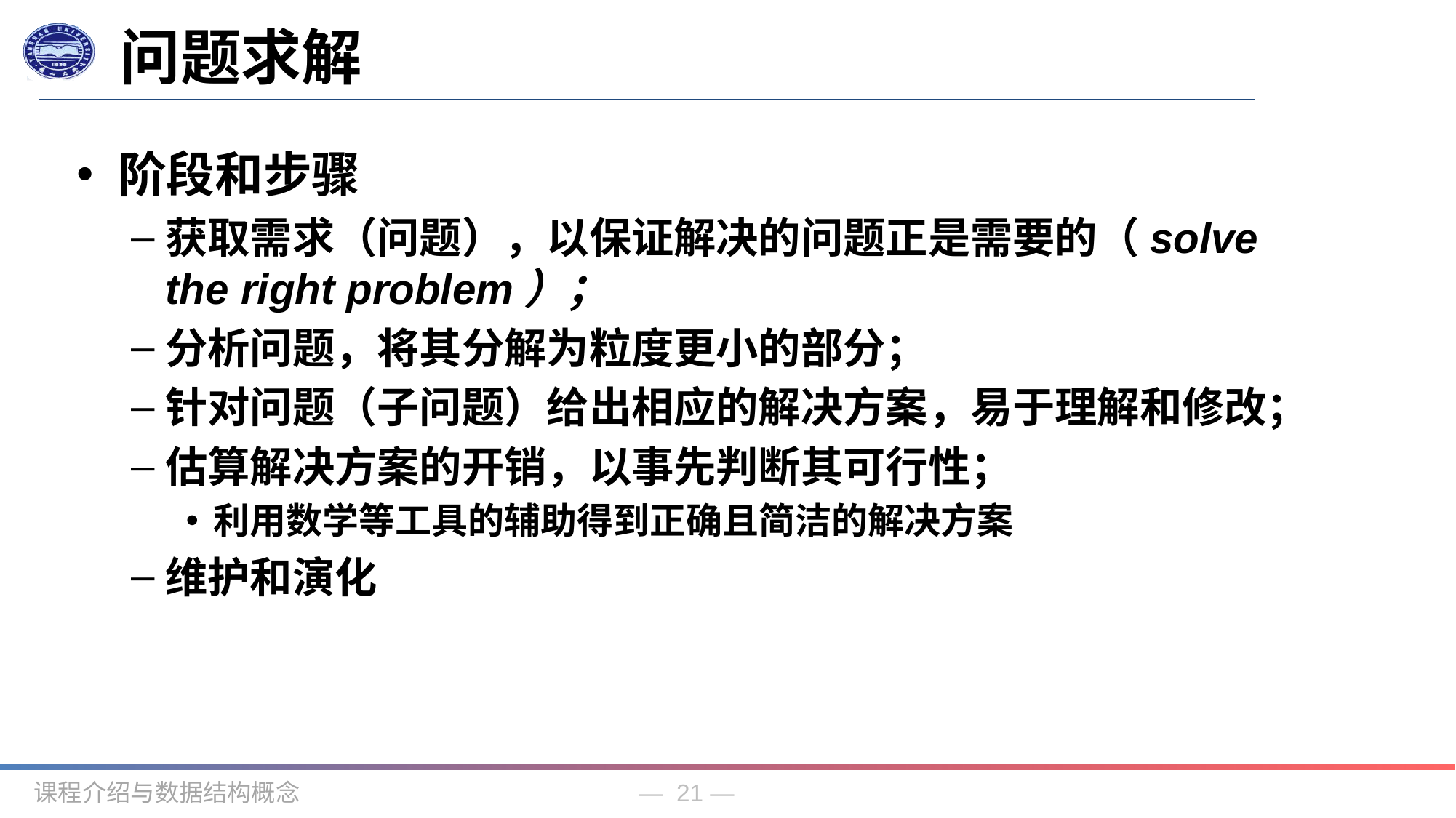

问题求解
阶段和步骤
获取需求（问题），以保证解决的问题正是需要的（solve the right problem）；
分析问题，将其分解为粒度更小的部分；
针对问题（子问题）给出相应的解决方案，易于理解和修改；
估算解决方案的开销，以事先判断其可行性；
利用数学等工具的辅助得到正确且简洁的解决方案
维护和演化